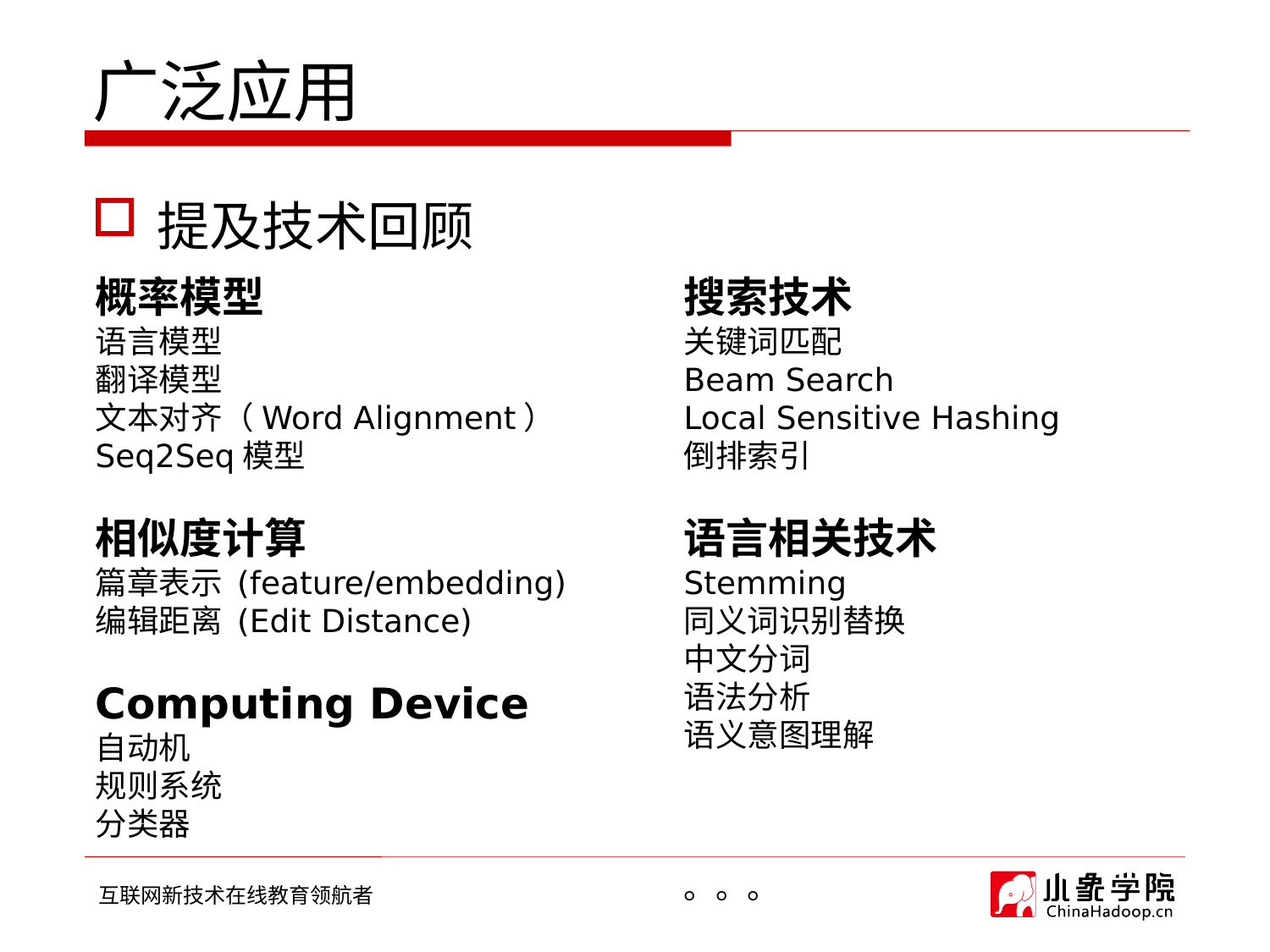

# 广泛应用
提及技术回顾

概率模型
语言模型
翻译模型
文本对齐（Word Alignment）
Seq2Seq模型

相似度计算
篇章表示 (feature/embedding)
编辑距离 (Edit Distance)

Computing Device
自动机
规则系统
分类器

搜索技术
关键词匹配
Beam Search
Local Sensitive Hashing
倒排索引

语言相关技术
Stemming
同义词识别替换
中文分词
语法分析
语义意图理解

。。。